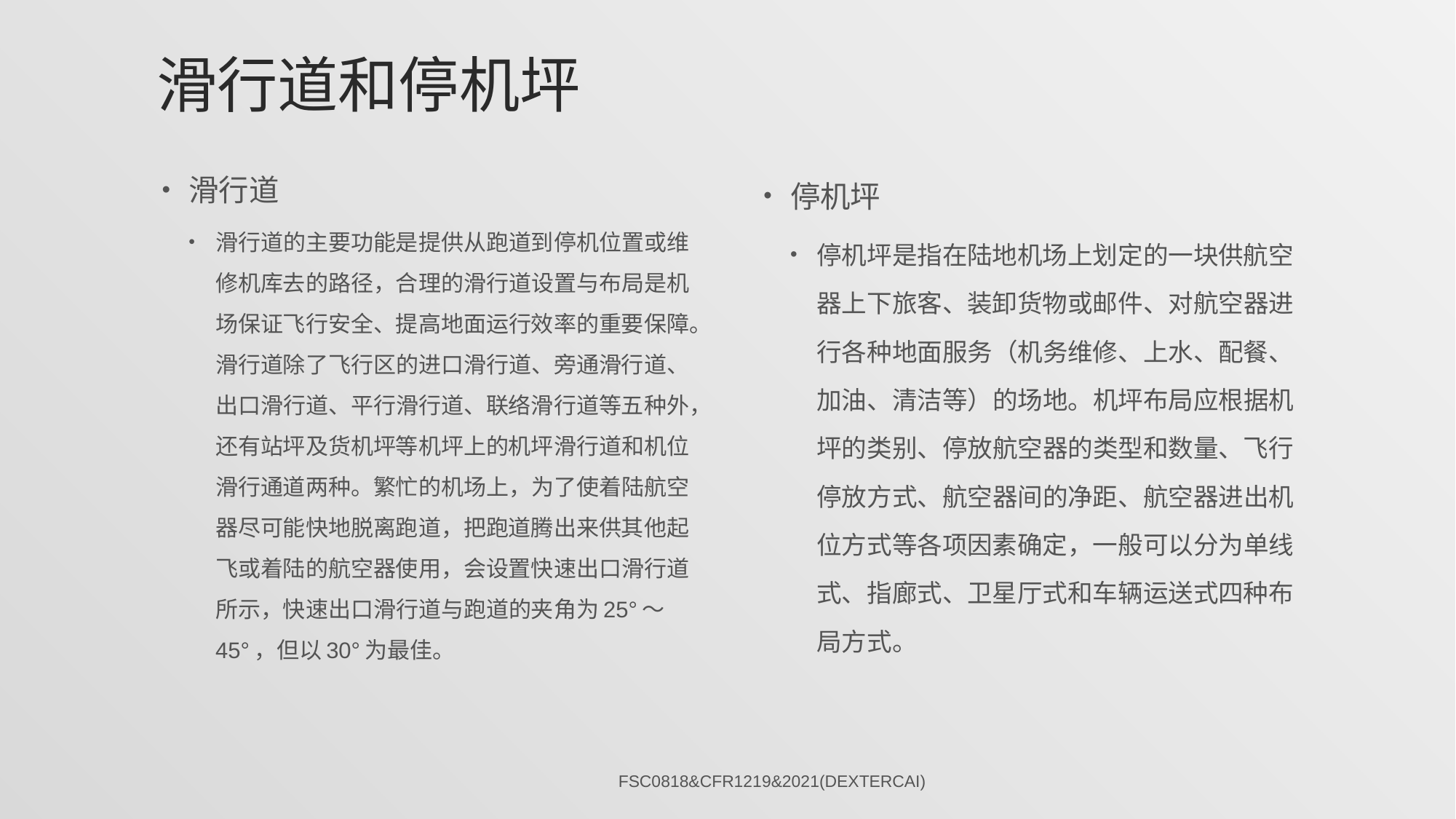

# 滑行道和停机坪
滑行道
滑行道的主要功能是提供从跑道到停机位置或维修机库去的路径，合理的滑行道设置与布局是机场保证飞行安全、提高地面运行效率的重要保障。滑行道除了飞行区的进口滑行道、旁通滑行道、出口滑行道、平行滑行道、联络滑行道等五种外，还有站坪及货机坪等机坪上的机坪滑行道和机位滑行通道两种。繁忙的机场上，为了使着陆航空器尽可能快地脱离跑道，把跑道腾出来供其他起飞或着陆的航空器使用，会设置快速出口滑行道所示，快速出口滑行道与跑道的夹角为25°～45°，但以30°为最佳。
停机坪
停机坪是指在陆地机场上划定的一块供航空器上下旅客、装卸货物或邮件、对航空器进行各种地面服务（机务维修、上水、配餐、加油、清洁等）的场地。机坪布局应根据机坪的类别、停放航空器的类型和数量、飞行停放方式、航空器间的净距、航空器进出机位方式等各项因素确定，一般可以分为单线式、指廊式、卫星厅式和车辆运送式四种布局方式。
FSC0818&CFR1219&2021(DexterCai)